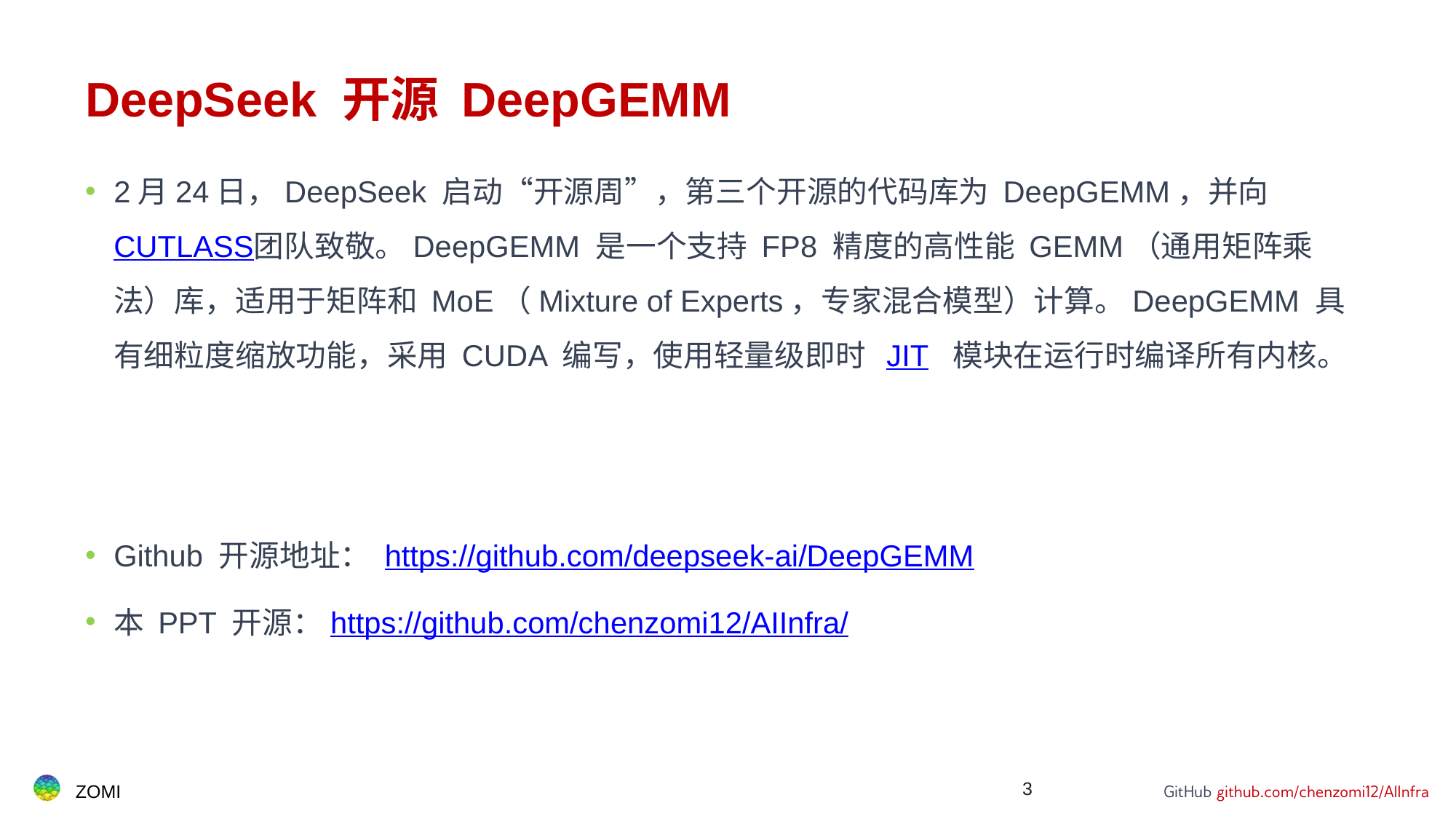

# DeepSeek 开源 DeepGEMM
2月24日，DeepSeek 启动“开源周”，第三个开源的代码库为 DeepGEMM，并向CUTLASS团队致敬。DeepGEMM 是一个支持 FP8 精度的高性能 GEMM（通用矩阵乘法）库，适用于矩阵和 MoE（Mixture of Experts，专家混合模型）计算。DeepGEMM 具有细粒度缩放功能，采用 CUDA 编写，使用轻量级即时  JIT  模块在运行时编译所有内核。

Github 开源地址： https://github.com/deepseek-ai/DeepGEMM
本 PPT 开源：https://github.com/chenzomi12/AIInfra/